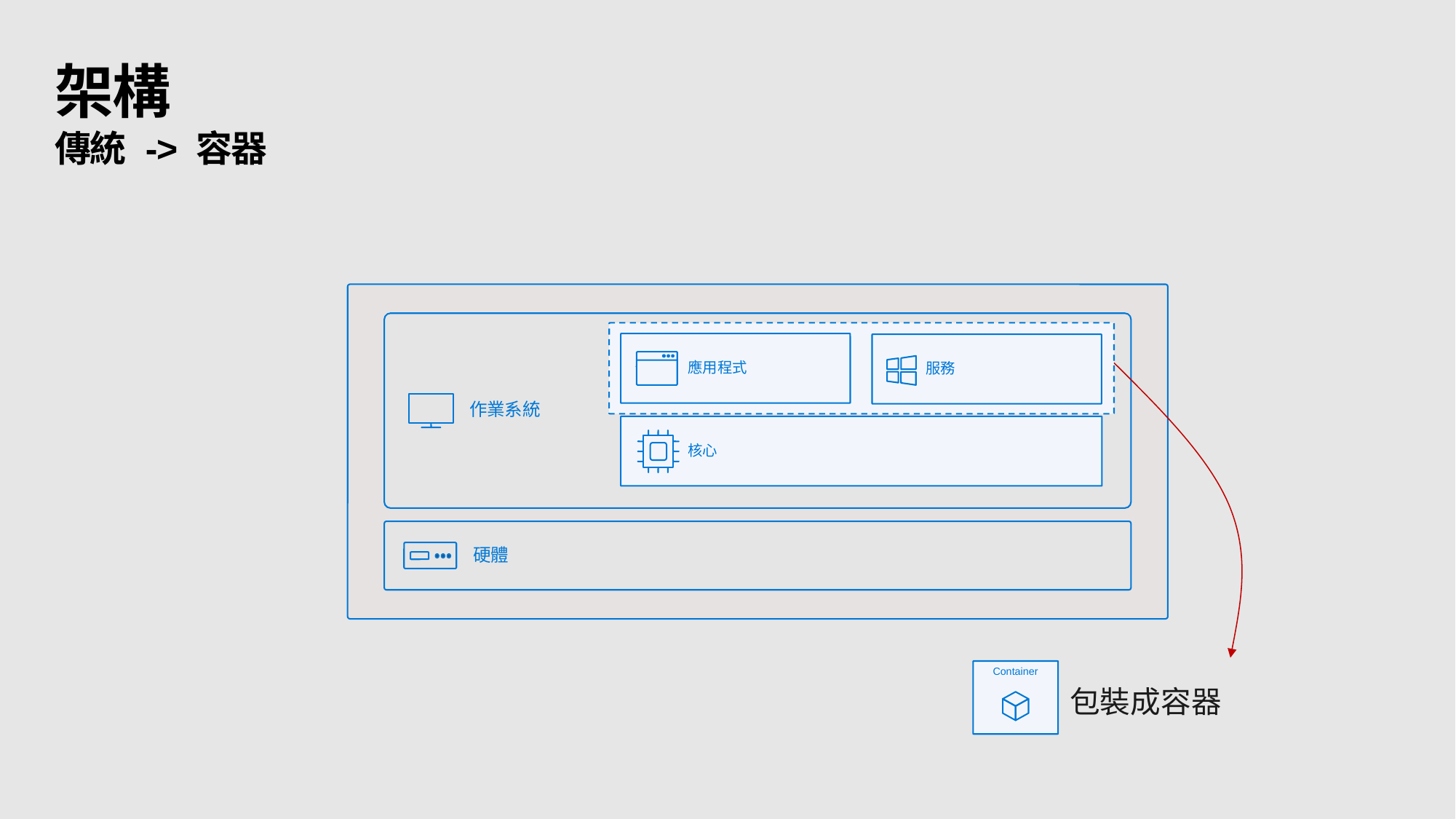

# 架構
傳統 -> 容器

   作業系統

   應用程式
服務

   核心

    硬體

Container

包裝成容器